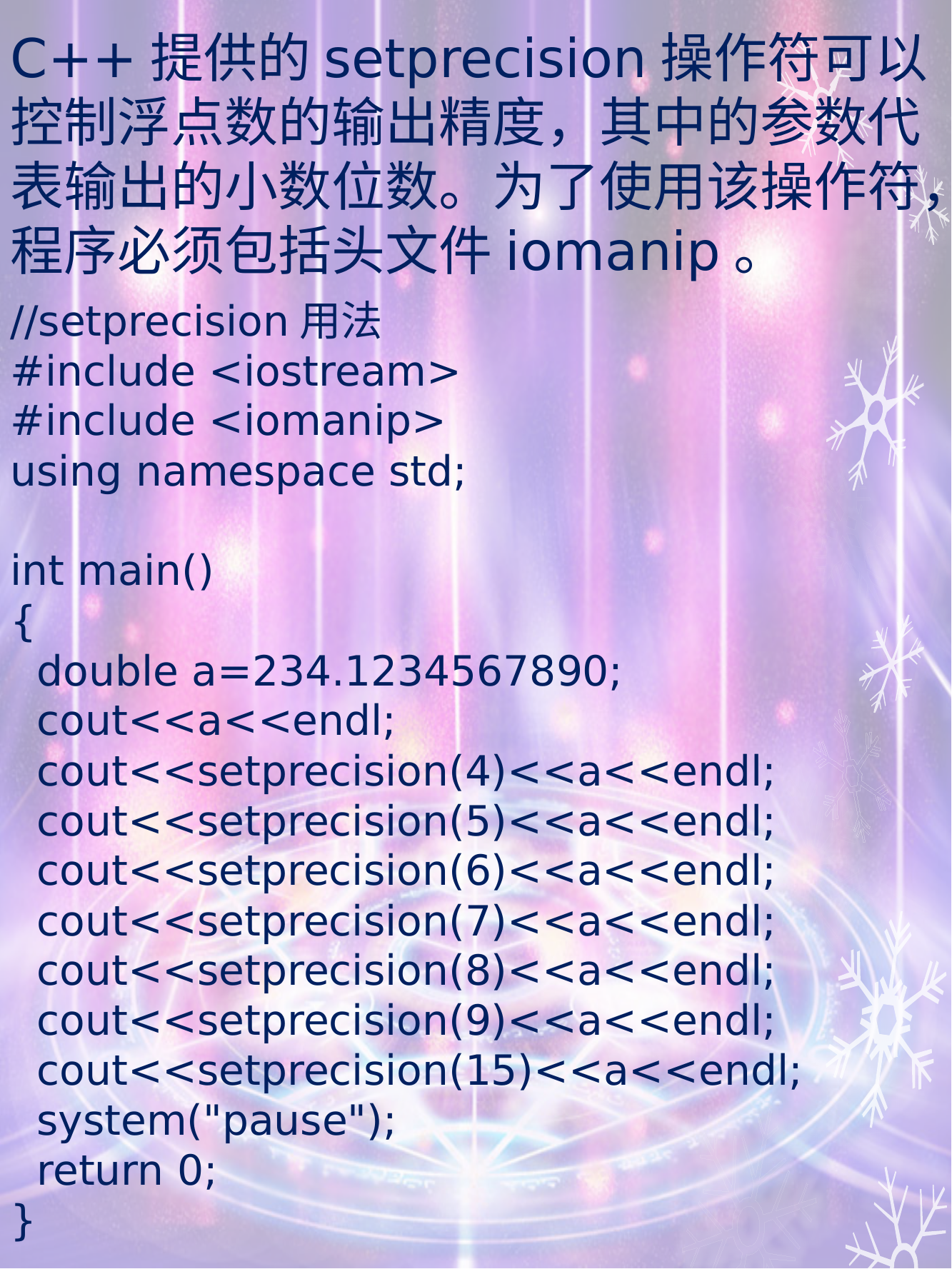

C++提供的setprecision操作符可以控制浮点数的输出精度，其中的参数代表输出的小数位数。为了使用该操作符，程序必须包括头文件iomanip。
//setprecision用法
#include <iostream>
#include <iomanip>
using namespace std;

int main()
{
  double a=234.1234567890;
  cout<<a<<endl;
  cout<<setprecision(4)<<a<<endl;
  cout<<setprecision(5)<<a<<endl;
  cout<<setprecision(6)<<a<<endl;
  cout<<setprecision(7)<<a<<endl;
  cout<<setprecision(8)<<a<<endl;
  cout<<setprecision(9)<<a<<endl;
  cout<<setprecision(15)<<a<<endl;
  system("pause");
  return 0;
}